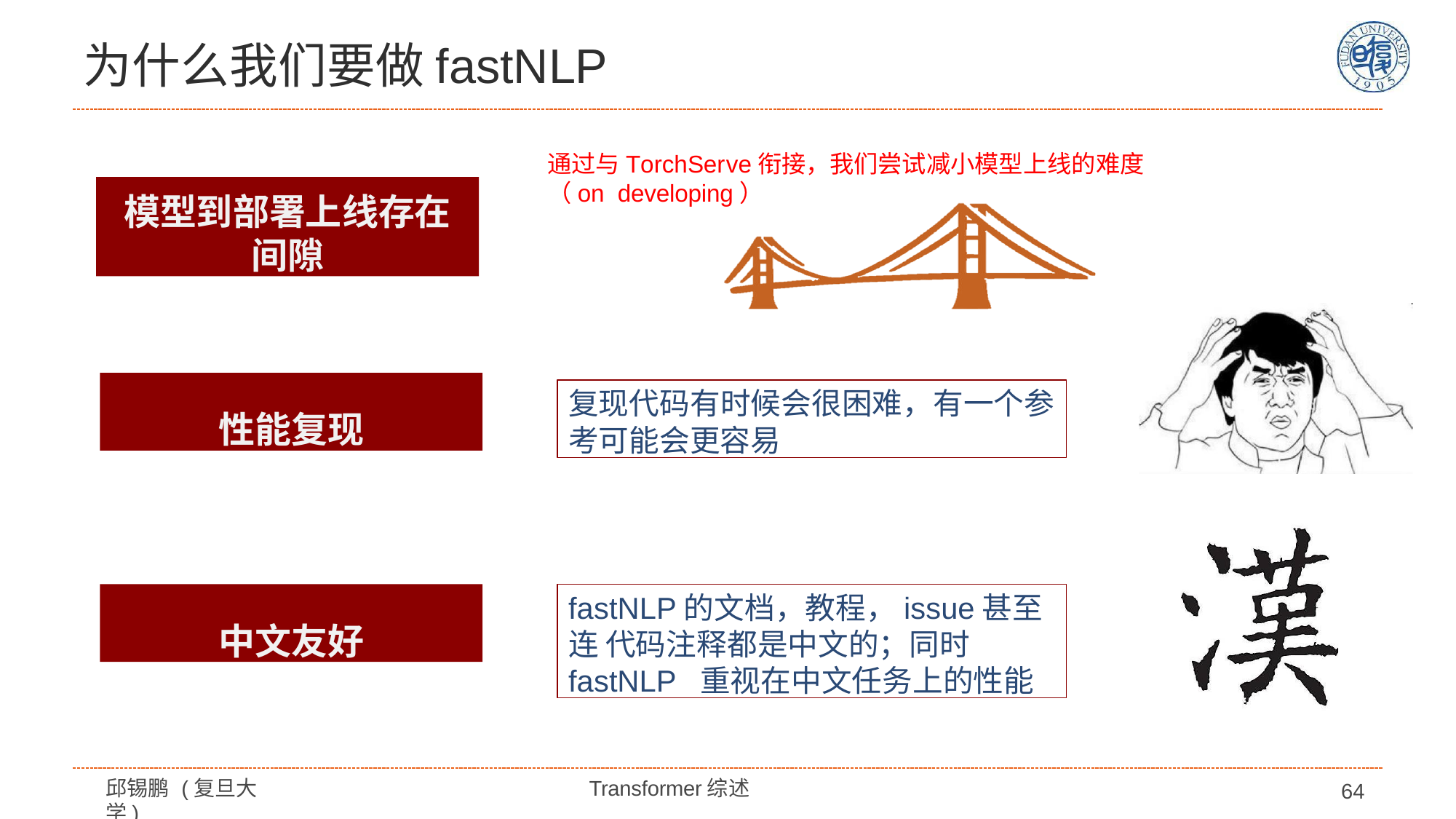

# 为什么我们要做fastNLP
通过与TorchServe衔接，我们尝试减小模型上线的难度（on  developing）
模型到部署上线存在 间隙

性能复现
复现代码有时候会很困难，有一个参
考可能会更容易

中文友好
fastNLP的文档，教程，issue甚至连 代码注释都是中文的；同时fastNLP  重视在中文任务上的性能
邱锡鹏 (复旦大学)
Transformer综述
64